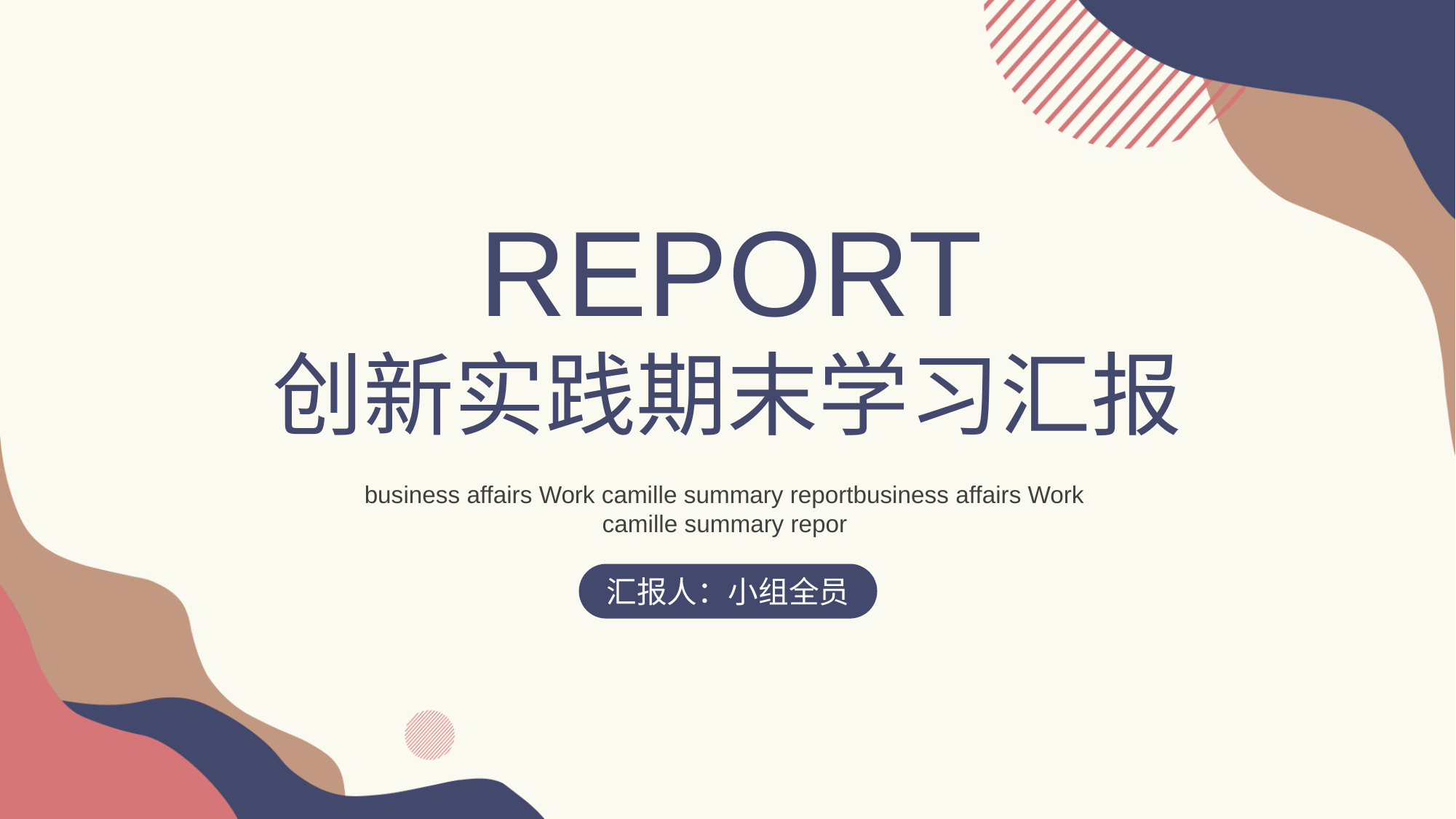

REPORT
创新实践期末学习汇报
business affairs Work camille summary reportbusiness affairs Work camille summary repor
汇报人：小组全员